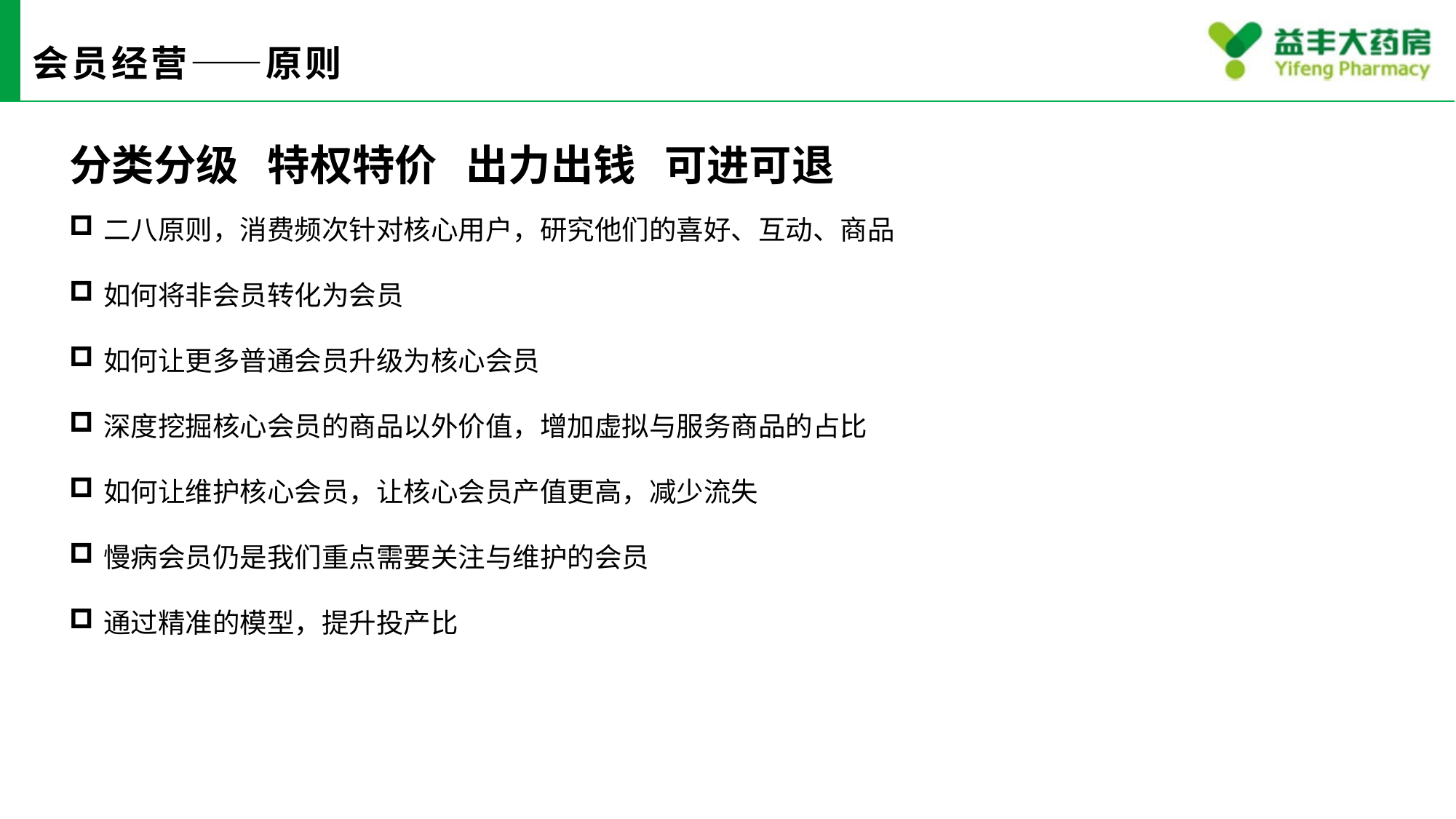

# 会员经营——原则
分类分级   特权特价   出力出钱   可进可退
二八原则，消费频次针对核心用户，研究他们的喜好、互动、商品

如何将非会员转化为会员

如何让更多普通会员升级为核心会员

深度挖掘核心会员的商品以外价值，增加虚拟与服务商品的占比

如何让维护核心会员，让核心会员产值更高，减少流失

慢病会员仍是我们重点需要关注与维护的会员

通过精准的模型，提升投产比